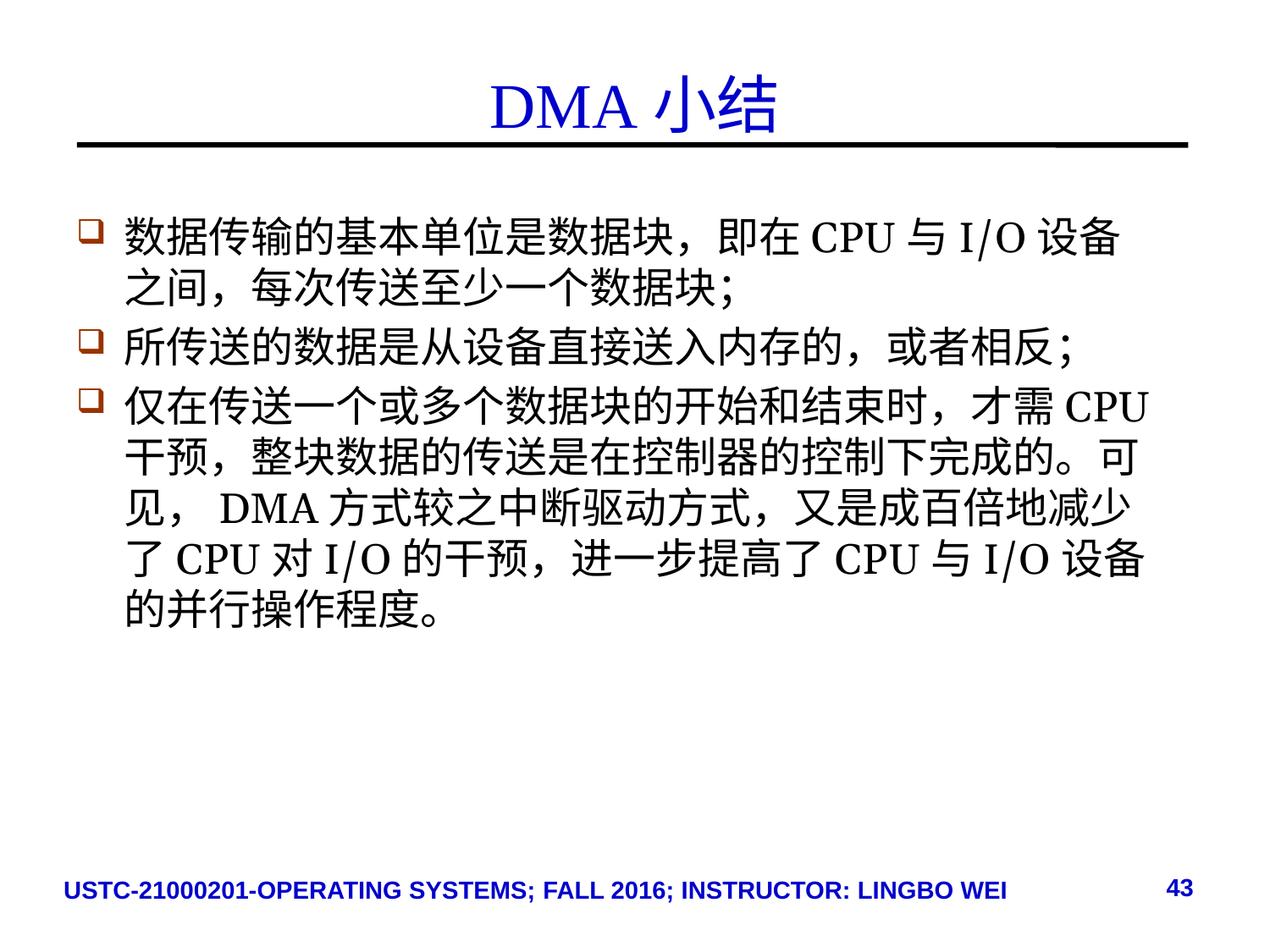

# DMA小结
数据传输的基本单位是数据块，即在CPU与I/O设备之间，每次传送至少一个数据块；
所传送的数据是从设备直接送入内存的，或者相反；
仅在传送一个或多个数据块的开始和结束时，才需CPU干预，整块数据的传送是在控制器的控制下完成的。可见，DMA方式较之中断驱动方式，又是成百倍地减少了CPU对I/O的干预，进一步提高了CPU与I/O设备的并行操作程度。
43
USTC-21000201-OPERATING SYSTEMS; FALL 2016; INSTRUCTOR: LINGBO WEI